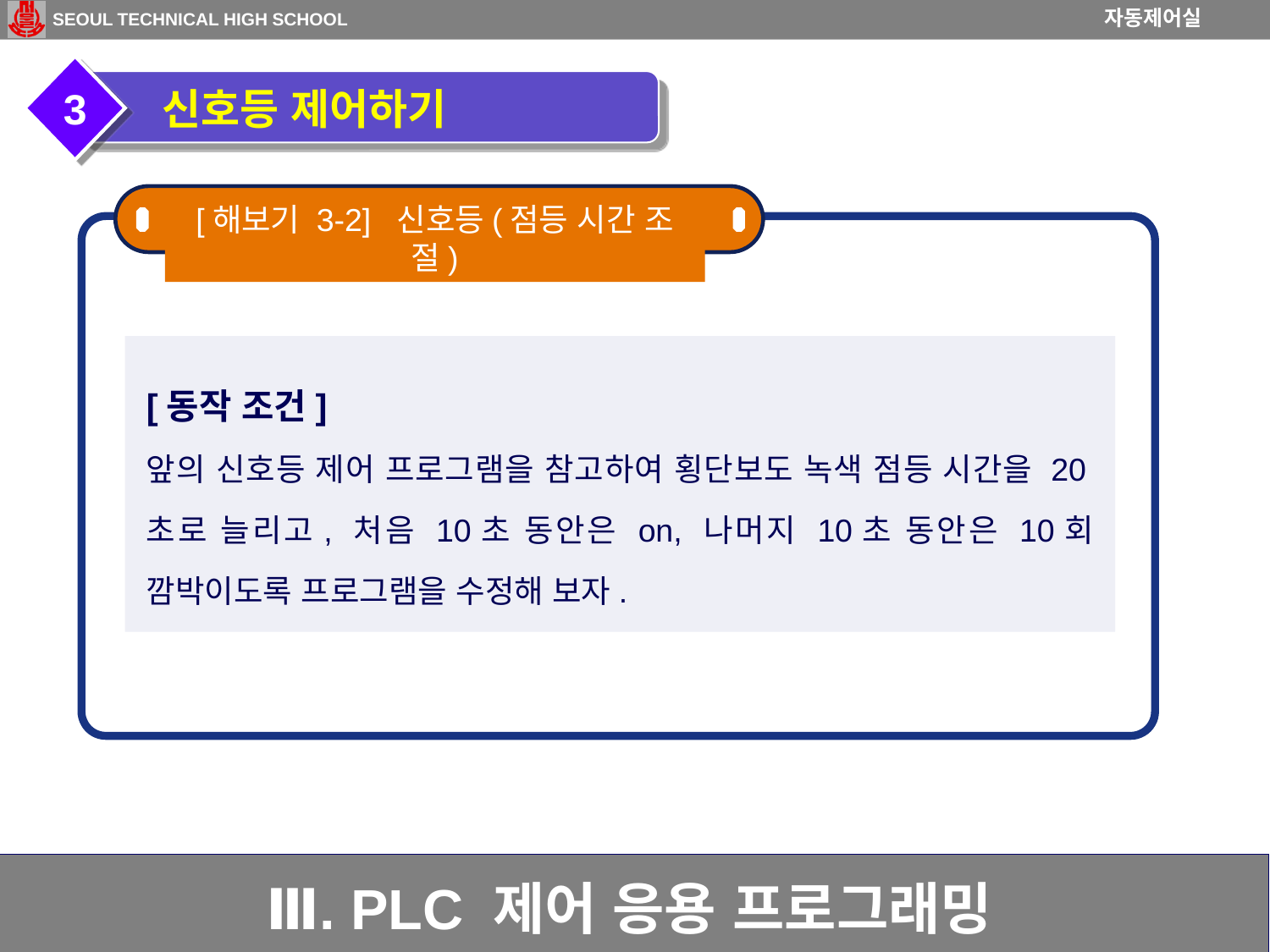

3

   신호등 제어하기

[해보기 3-2]  신호등(점등 시간 조절)

[동작 조건]
앞의 신호등 제어 프로그램을 참고하여 횡단보도 녹색 점등 시간을 20초로 늘리고, 처음 10초 동안은 on, 나머지 10초 동안은 10회 깜박이도록 프로그램을 수정해 보자.